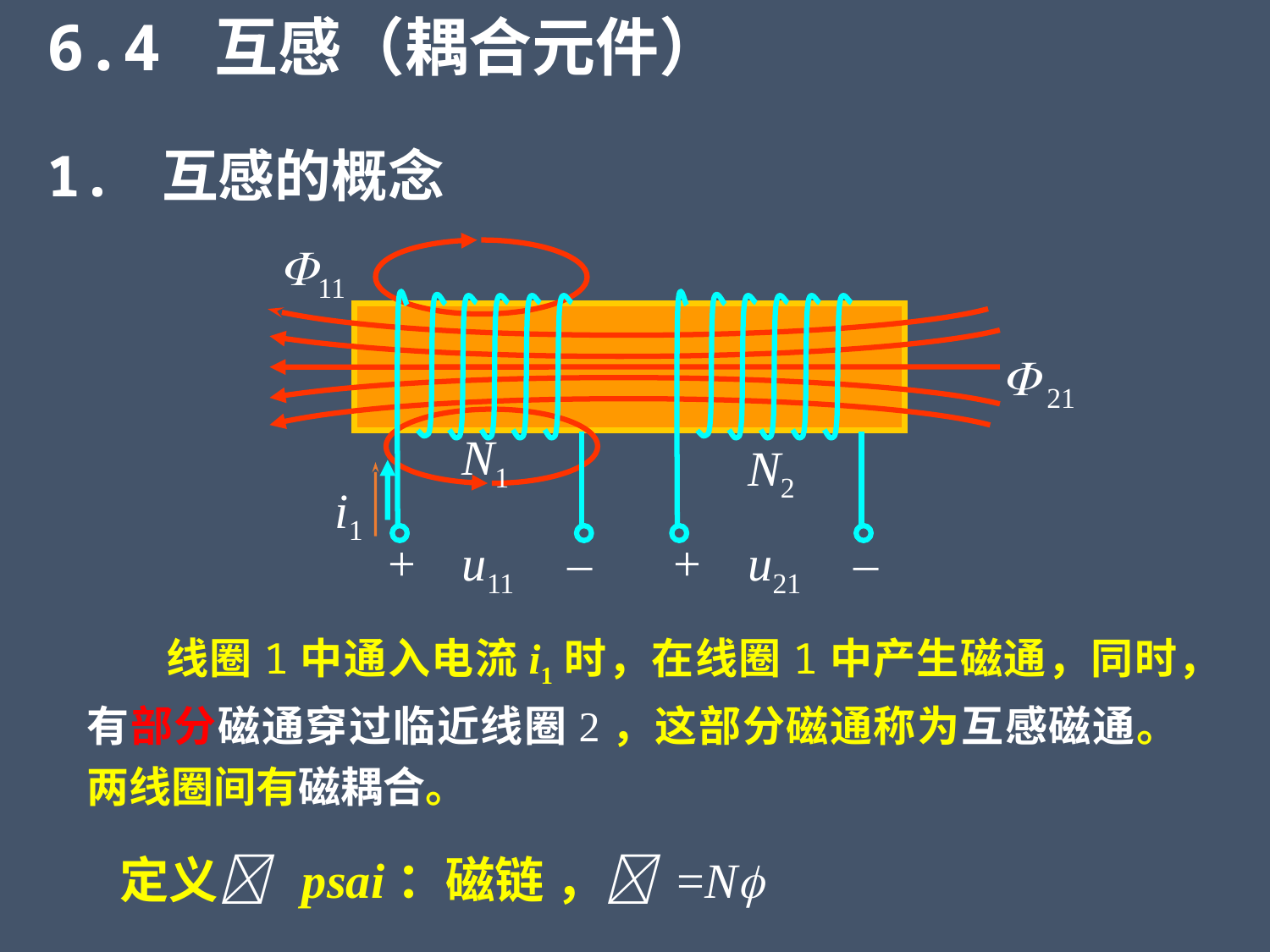

6.4 互感（耦合元件）
1. 互感的概念
Φ11

Φ 21

N1
N2

i1
+
u11
–
+
u21
–
线圈1中通入电流i1时，在线圈1中产生磁通，同时，有部分磁通穿过临近线圈2，这部分磁通称为互感磁通。两线圈间有磁耦合。
定义Ψ  psai：磁链 ，ψ =Nφ